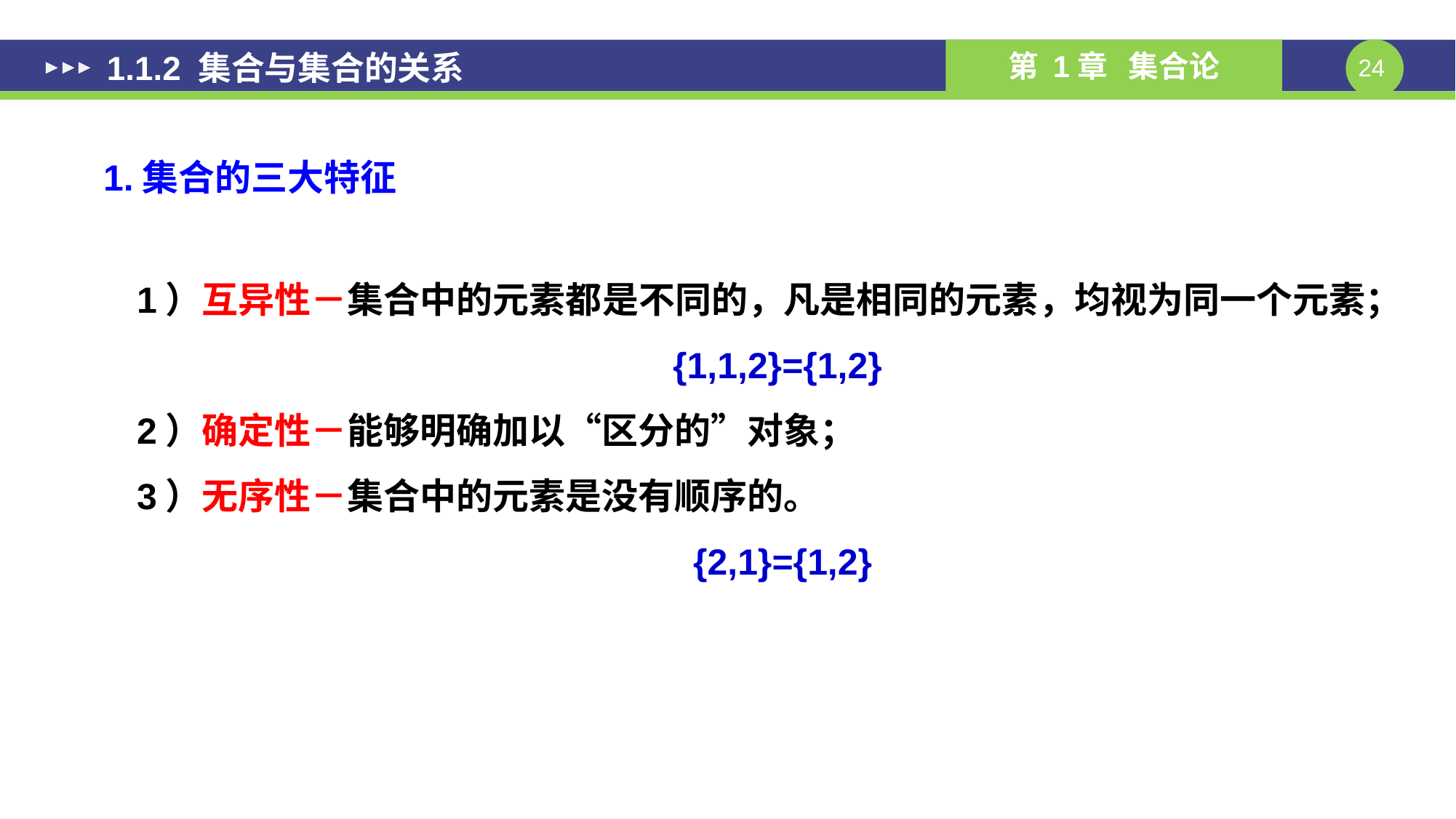

1.1.2 集合与集合的关系
1.集合的三大特征
1）互异性－集合中的元素都是不同的，凡是相同的元素，均视为同一个元素；
{1,1,2}={1,2}
2）确定性－能够明确加以“区分的”对象；
3）无序性－集合中的元素是没有顺序的。
 {2,1}={1,2}